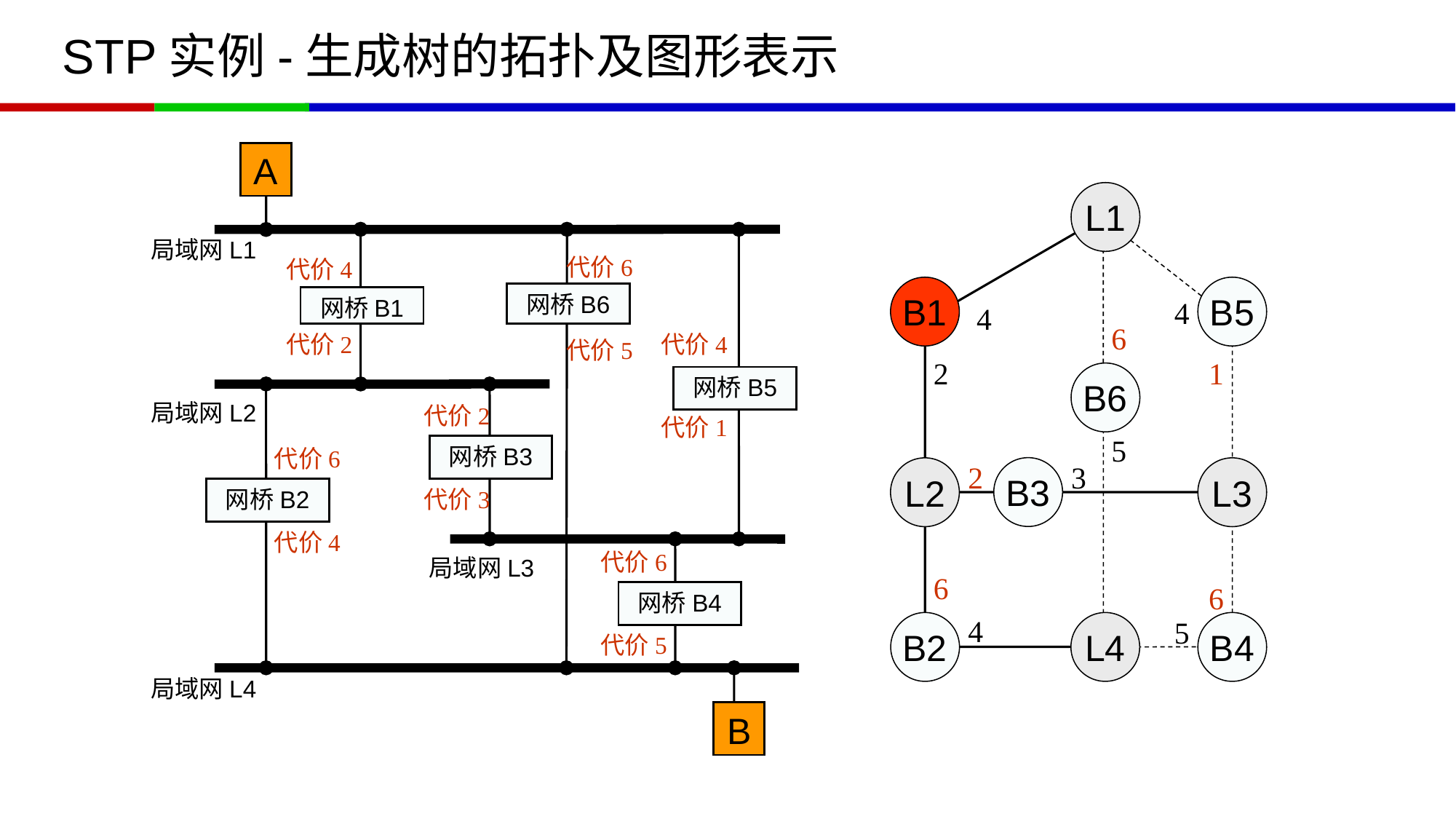

# STP实例-生成树的拓扑及图形表示
A

L1

局域网L1

代价6
代价4
B1
B5
网桥B6
网桥B1
4
4

6
代价2
代价4
代价5
2
1
B6
网桥B5

局域网L2
代价2
代价1
5
网桥B3
代价6
2
3
B3
L2
L3
代价3
网桥B2

代价4

代价6
局域网L3
6
6
网桥B4
4
5
B2
L4
B4
代价5

局域网L4
B
209